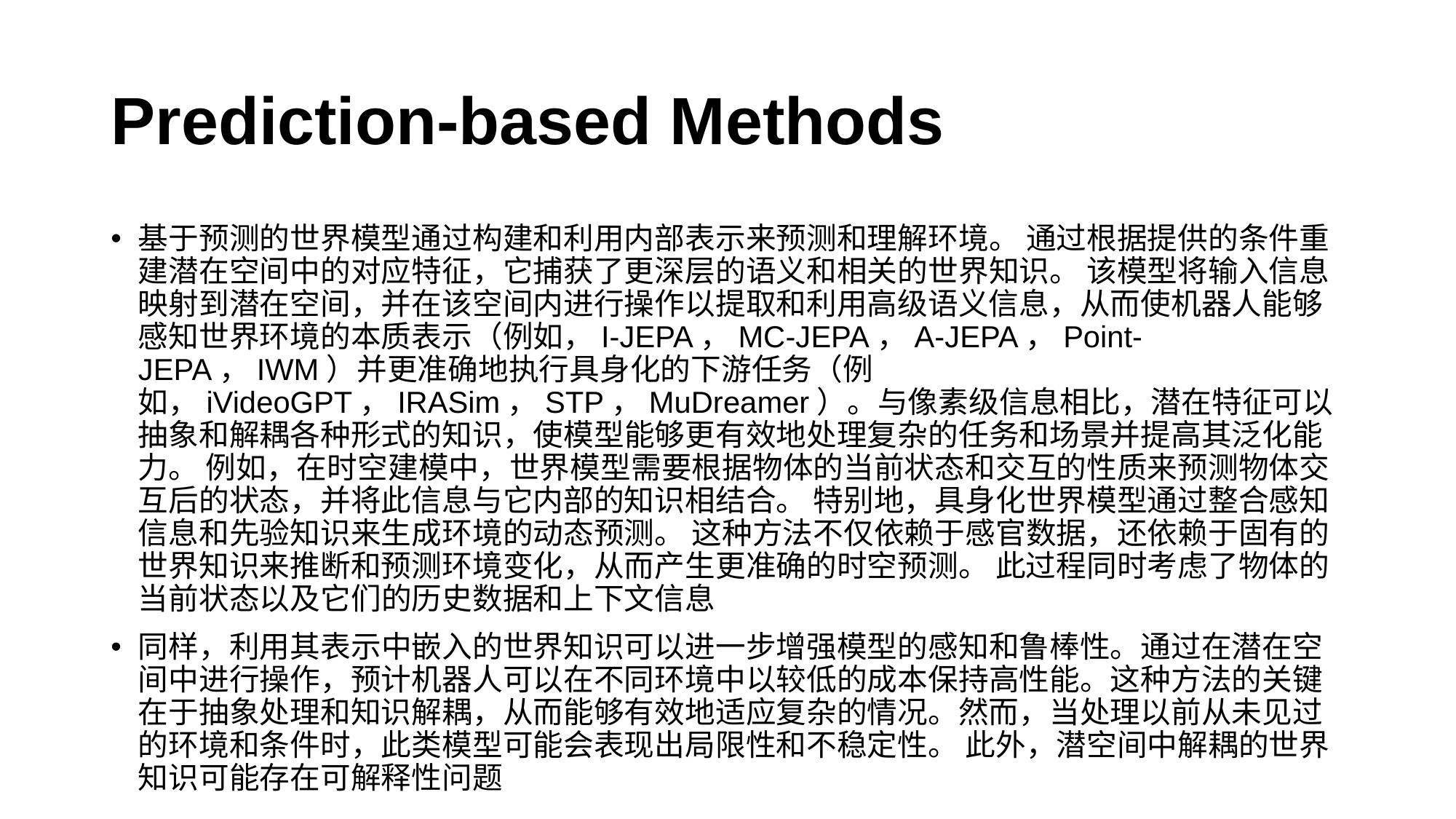

# Prediction-based Methods
基于预测的世界模型通过构建和利用内部表示来预测和理解环境。 通过根据提供的条件重建潜在空间中的对应特征，它捕获了更深层的语义和相关的世界知识。 该模型将输入信息映射到潜在空间，并在该空间内进行操作以提取和利用高级语义信息，从而使机器人能够感知世界环境的本质表示（例如，I-JEPA，MC-JEPA，A-JEPA，Point-JEPA，IWM）并更准确地执行具身化的下游任务（例如，iVideoGPT，IRASim，STP，MuDreamer）。与像素级信息相比，潜在特征可以抽象和解耦各种形式的知识，使模型能够更有效地处理复杂的任务和场景并提高其泛化能力。 例如，在时空建模中，世界模型需要根据物体的当前状态和交互的性质来预测物体交互后的状态，并将此信息与它内部的知识相结合。 特别地，具身化世界模型通过整合感知信息和先验知识来生成环境的动态预测。 这种方法不仅依赖于感官数据，还依赖于固有的世界知识来推断和预测环境变化，从而产生更准确的时空预测。 此过程同时考虑了物体的当前状态以及它们的历史数据和上下文信息
同样，利用其表示中嵌入的世界知识可以进一步增强模型的感知和鲁棒性。通过在潜在空间中进行操作，预计机器人可以在不同环境中以较低的成本保持高性能。这种方法的关键在于抽象处理和知识解耦，从而能够有效地适应复杂的情况。然而，当处理以前从未见过的环境和条件时，此类模型可能会表现出局限性和不稳定性。 此外，潜空间中解耦的世界知识可能存在可解释性问题